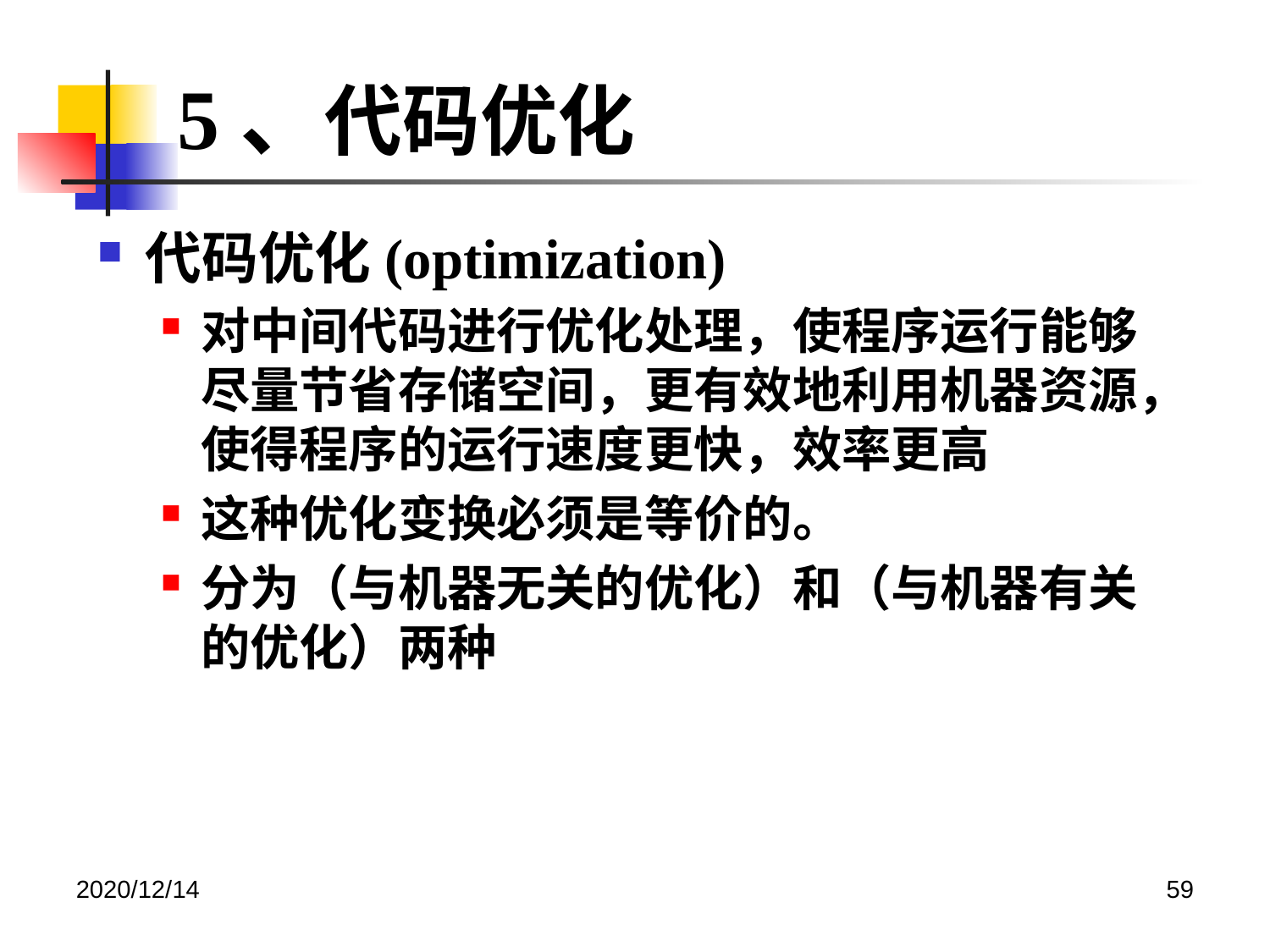

5、代码优化
代码优化(optimization)
对中间代码进行优化处理，使程序运行能够尽量节省存储空间，更有效地利用机器资源，使得程序的运行速度更快，效率更高
这种优化变换必须是等价的。
分为（与机器无关的优化）和（与机器有关的优化）两种
2020/12/14
59